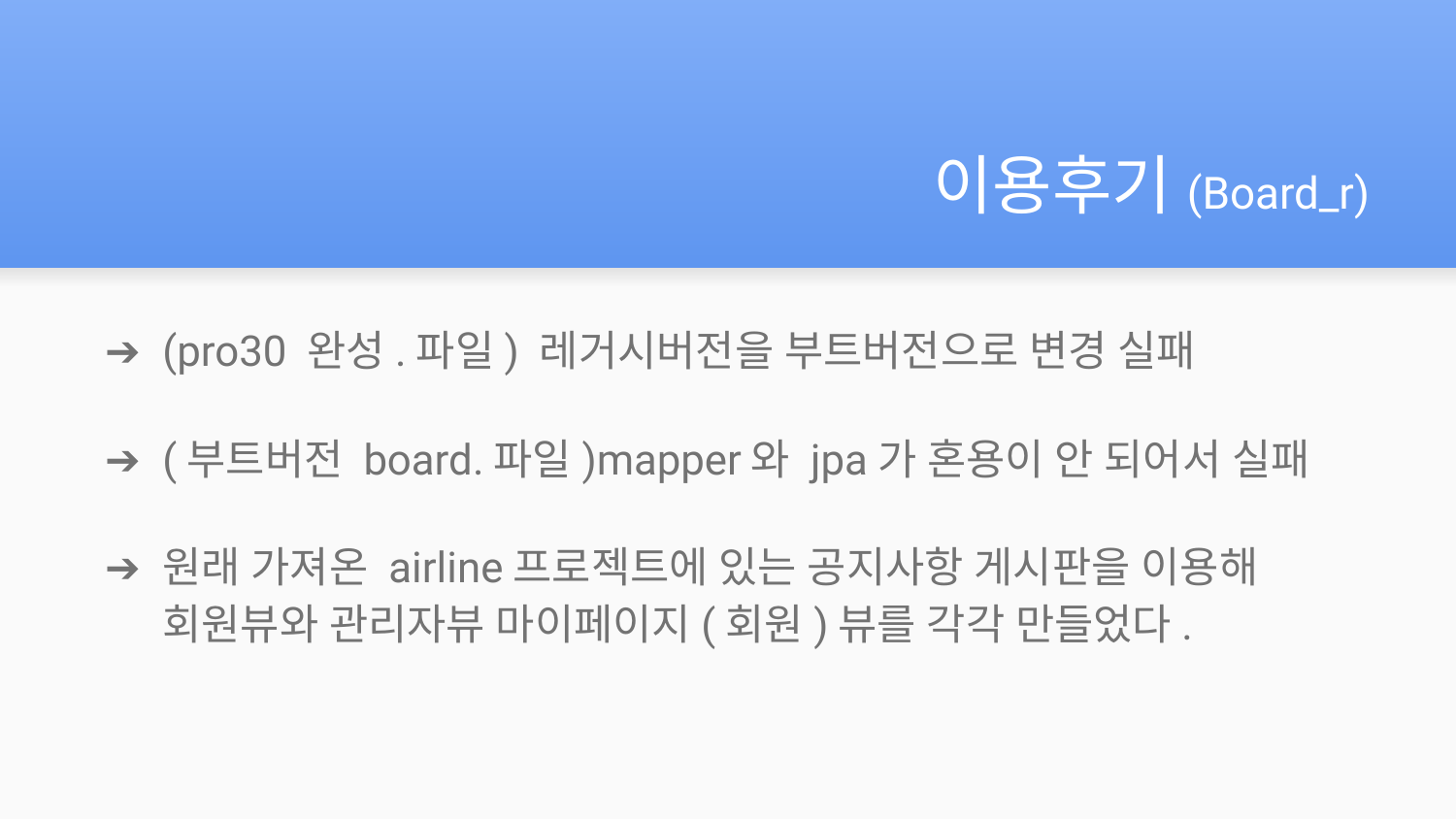

# 이용후기(Board_r)
(pro30 완성.파일) 레거시버전을 부트버전으로 변경 실패

(부트버전 board.파일)mapper와 jpa가 혼용이 안 되어서 실패

원래 가져온 airline프로젝트에 있는 공지사항 게시판을 이용해 회원뷰와 관리자뷰 마이페이지(회원)뷰를 각각 만들었다.